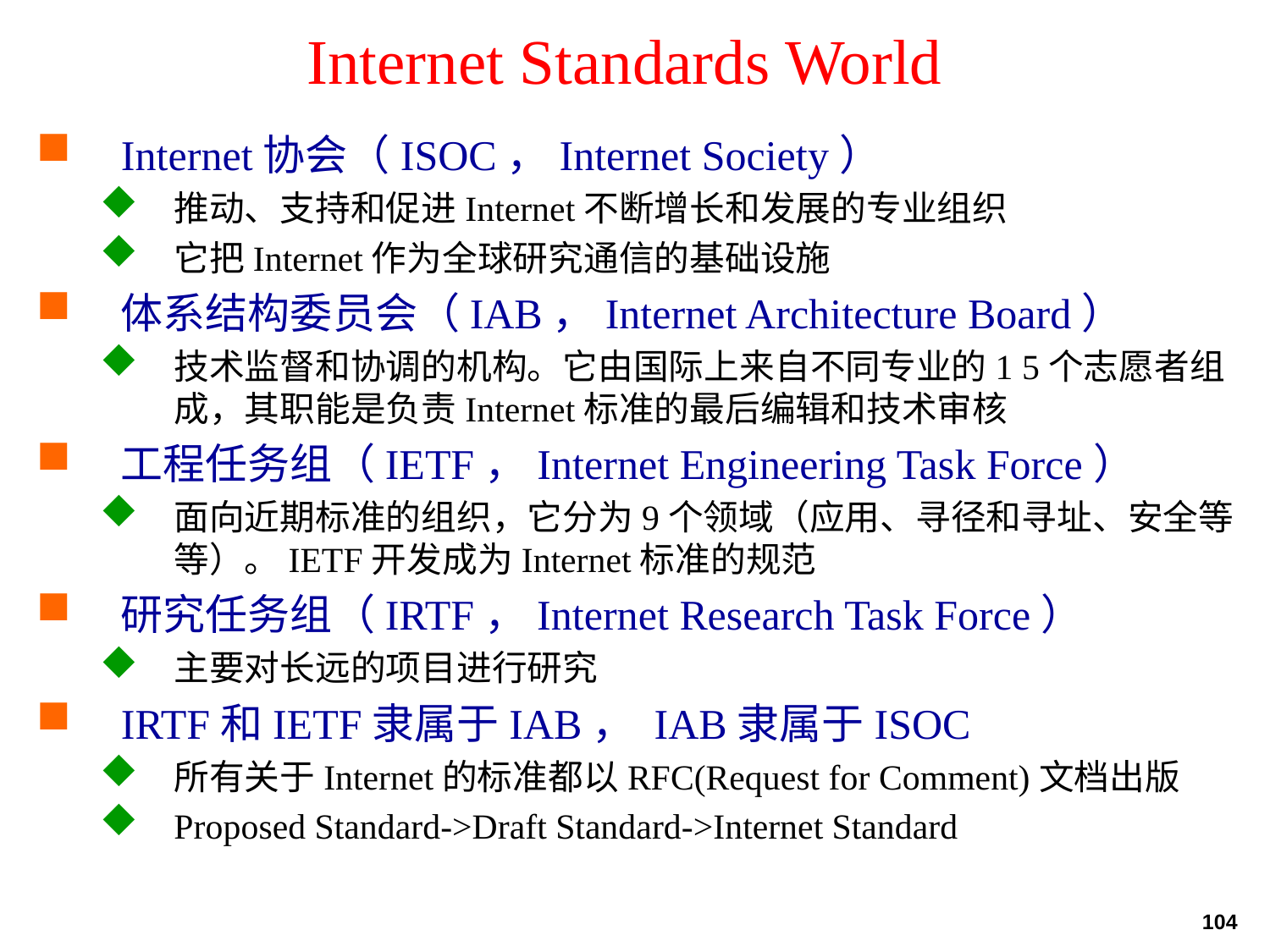

# Internet Standards World
Internet协会（ISOC，Internet Society）
推动、支持和促进Internet不断增长和发展的专业组织
它把Internet作为全球研究通信的基础设施
体系结构委员会（IAB，Internet Architecture Board）
技术监督和协调的机构。它由国际上来自不同专业的1 5个志愿者组成，其职能是负责Internet标准的最后编辑和技术审核
工程任务组（IETF，Internet Engineering Task Force）
面向近期标准的组织，它分为9个领域（应用、寻径和寻址、安全等等）。IETF开发成为Internet标准的规范
研究任务组（IRTF，Internet Research Task Force）
主要对长远的项目进行研究
IRTF和IETF隶属于IAB， IAB隶属于ISOC
所有关于Internet的标准都以RFC(Request for Comment)文档出版
Proposed Standard->Draft Standard->Internet Standard